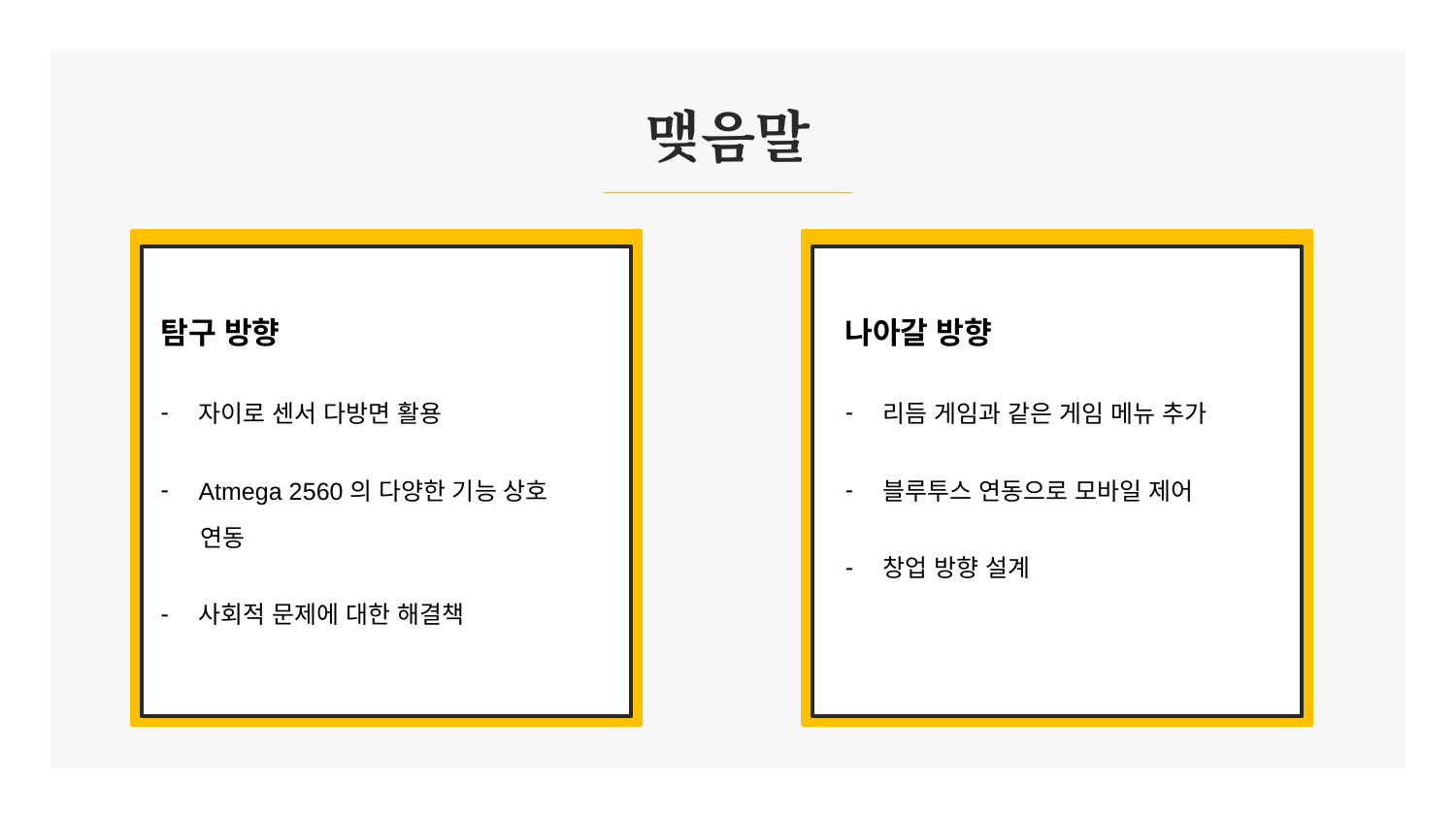

# 맺음말

80%
탐구 방향

자이로 센서 다방면 활용

Atmega 2560의 다양한 기능 상호
     연동

사회적 문제에 대한 해결책

나아갈 방향

리듬 게임과 같은 게임 메뉴 추가

블루투스 연동으로 모바일 제어

창업 방향 설계
Group E